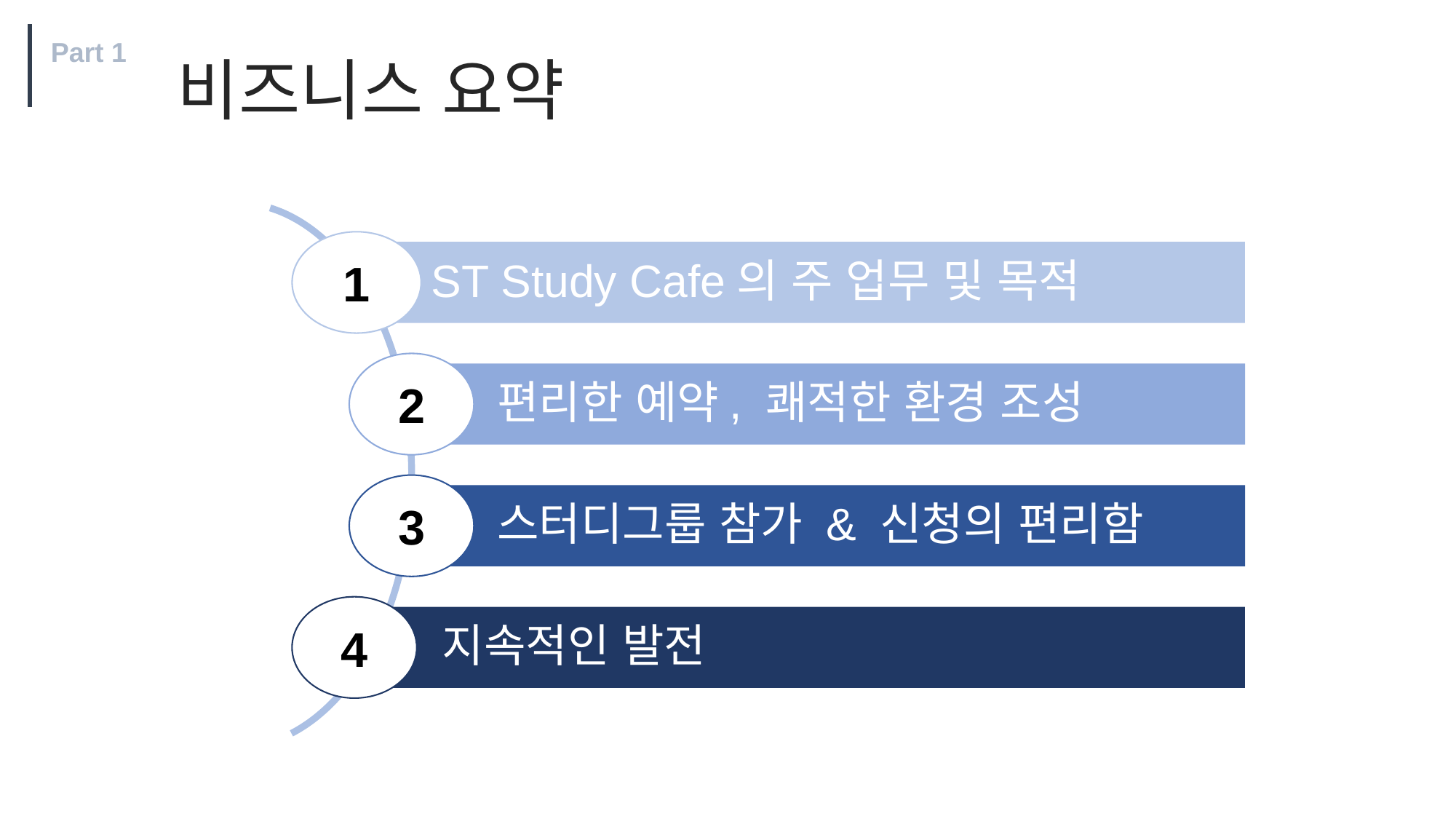

Part 1
비즈니스 요약

1
 ST Study Cafe의 주 업무 및 목적
2
 편리한 예약, 쾌적한 환경 조성
3
 스터디그룹 참가 & 신청의 편리함
4
 지속적인 발전